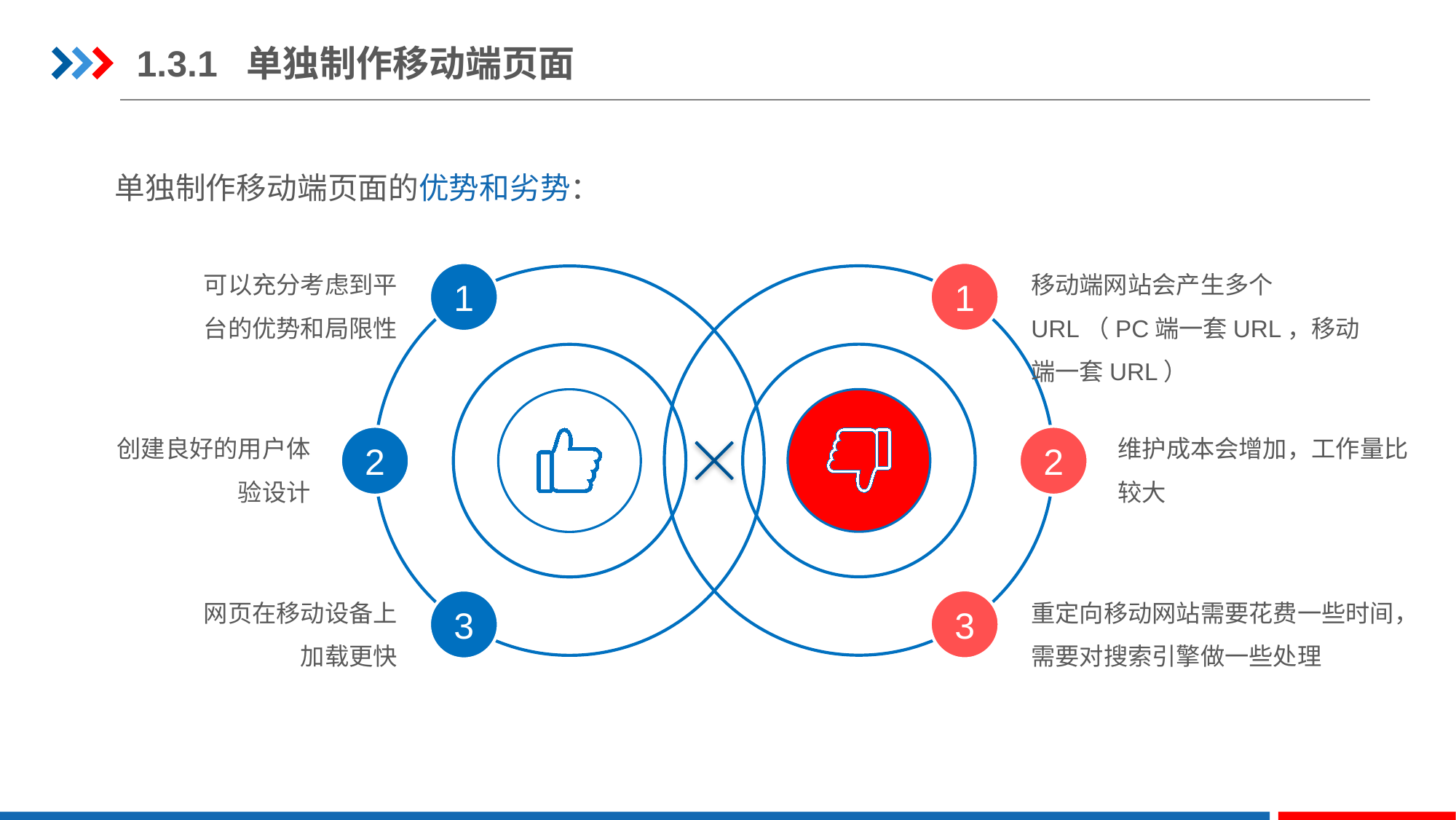

1.3.1  单独制作移动端页面
单独制作移动端页面的优势和劣势：
可以充分考虑到平台的优势和局限性
移动端网站会产生多个URL（PC端一套URL，移动端一套URL）
1
1

创建良好的用户体验设计
维护成本会增加，工作量比较大

2
2
网页在移动设备上加载更快
重定向移动网站需要花费一些时间，需要对搜索引擎做一些处理
3
3